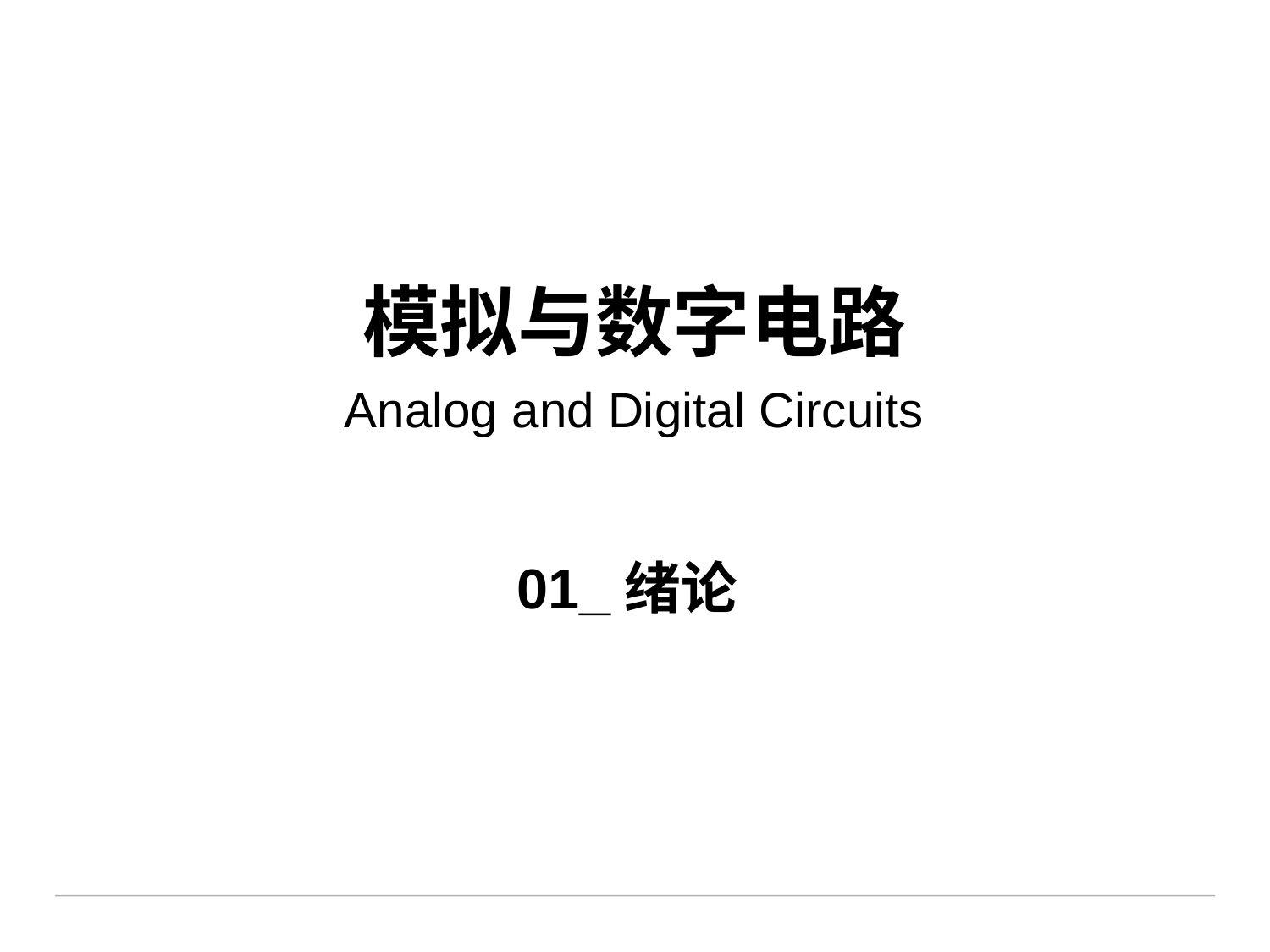

# 模拟与数字电路 Analog and Digital Circuits
01_绪论